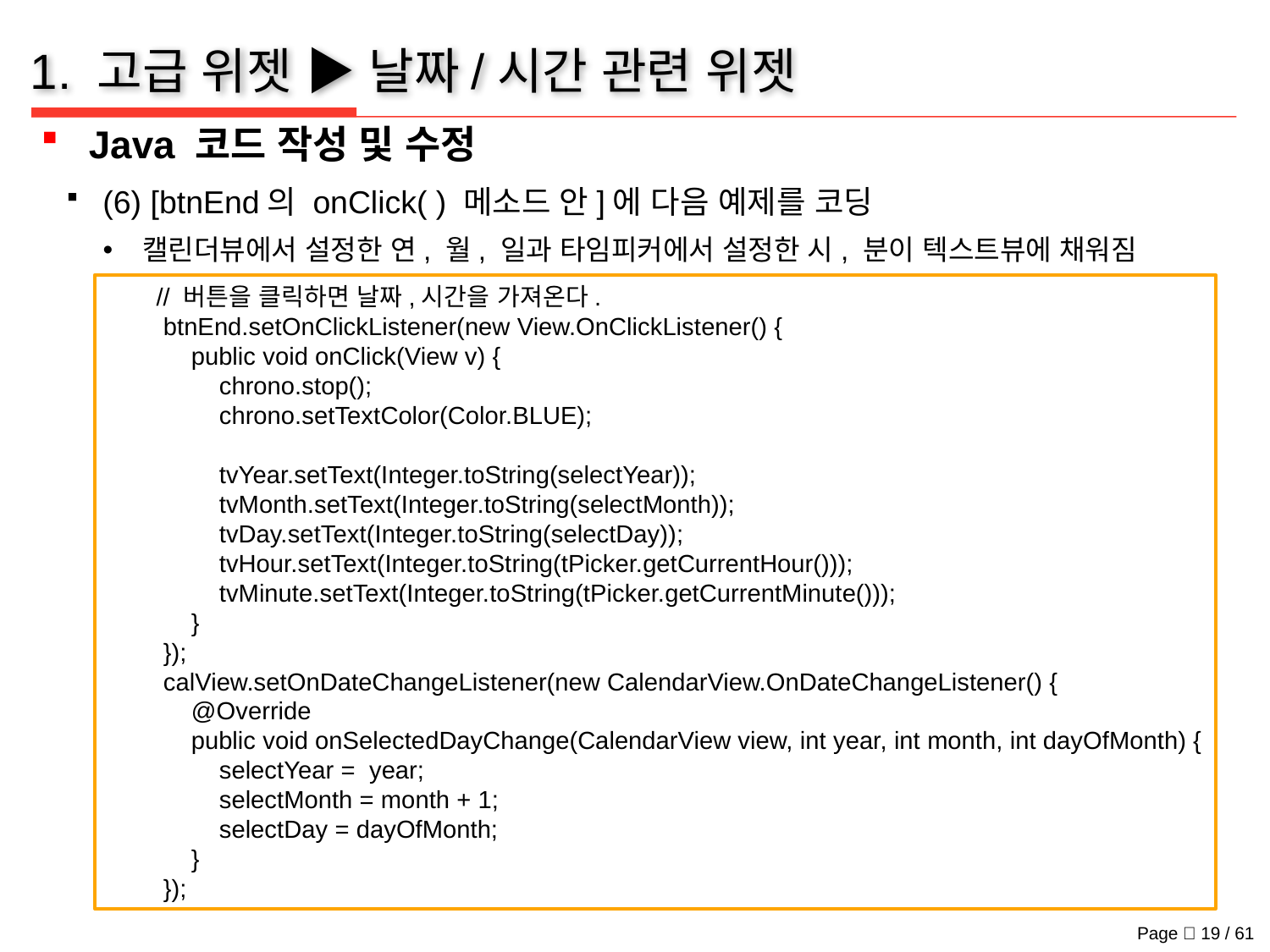

# 1. 고급 위젯 ▶ 날짜/시간 관련 위젯
Java 코드 작성 및 수정
(6) [btnEnd의 onClick( ) 메소드 안]에 다음 예제를 코딩
캘린더뷰에서 설정한 연, 월, 일과 타임피커에서 설정한 시, 분이 텍스트뷰에 채워짐
       // 버튼을 클릭하면 날짜,시간을 가져온다.
        btnEnd.setOnClickListener(new View.OnClickListener() {
            public void onClick(View v) {
                chrono.stop();
                chrono.setTextColor(Color.BLUE);

                tvYear.setText(Integer.toString(selectYear));
                tvMonth.setText(Integer.toString(selectMonth));
                tvDay.setText(Integer.toString(selectDay));
                tvHour.setText(Integer.toString(tPicker.getCurrentHour()));
                tvMinute.setText(Integer.toString(tPicker.getCurrentMinute()));
            }
        });
        calView.setOnDateChangeListener(new CalendarView.OnDateChangeListener() {
            @Override
            public void onSelectedDayChange(CalendarView view, int year, int month, int dayOfMonth) {
                selectYear =  year;
                selectMonth = month + 1;
                selectDay = dayOfMonth;
            }
        });